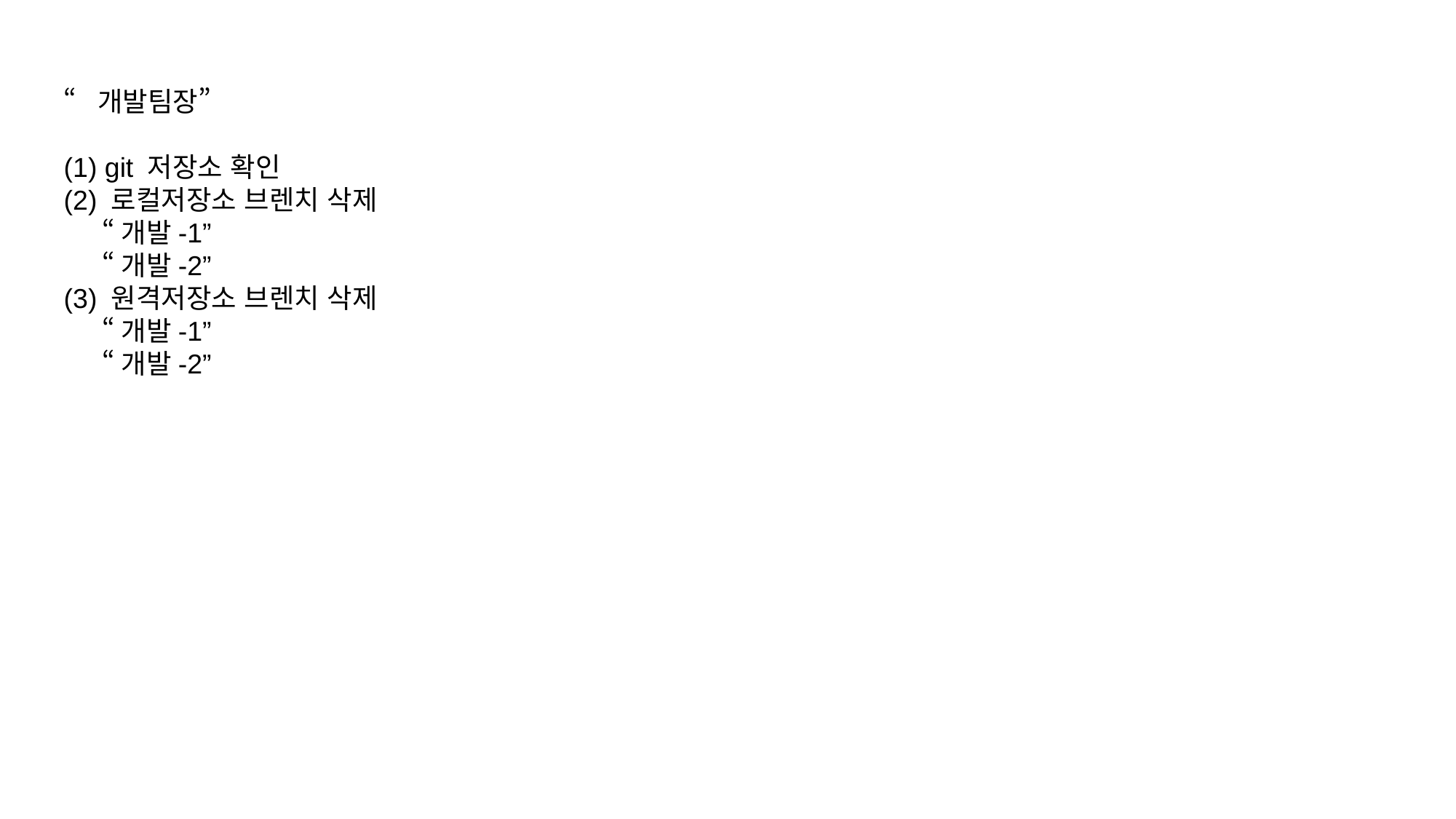

“개발팀장”

(1) git 저장소 확인
(2) 로컬저장소 브렌치 삭제
     “개발-1”
     “개발-2”
(3) 원격저장소 브렌치 삭제
     “개발-1”
     “개발-2”